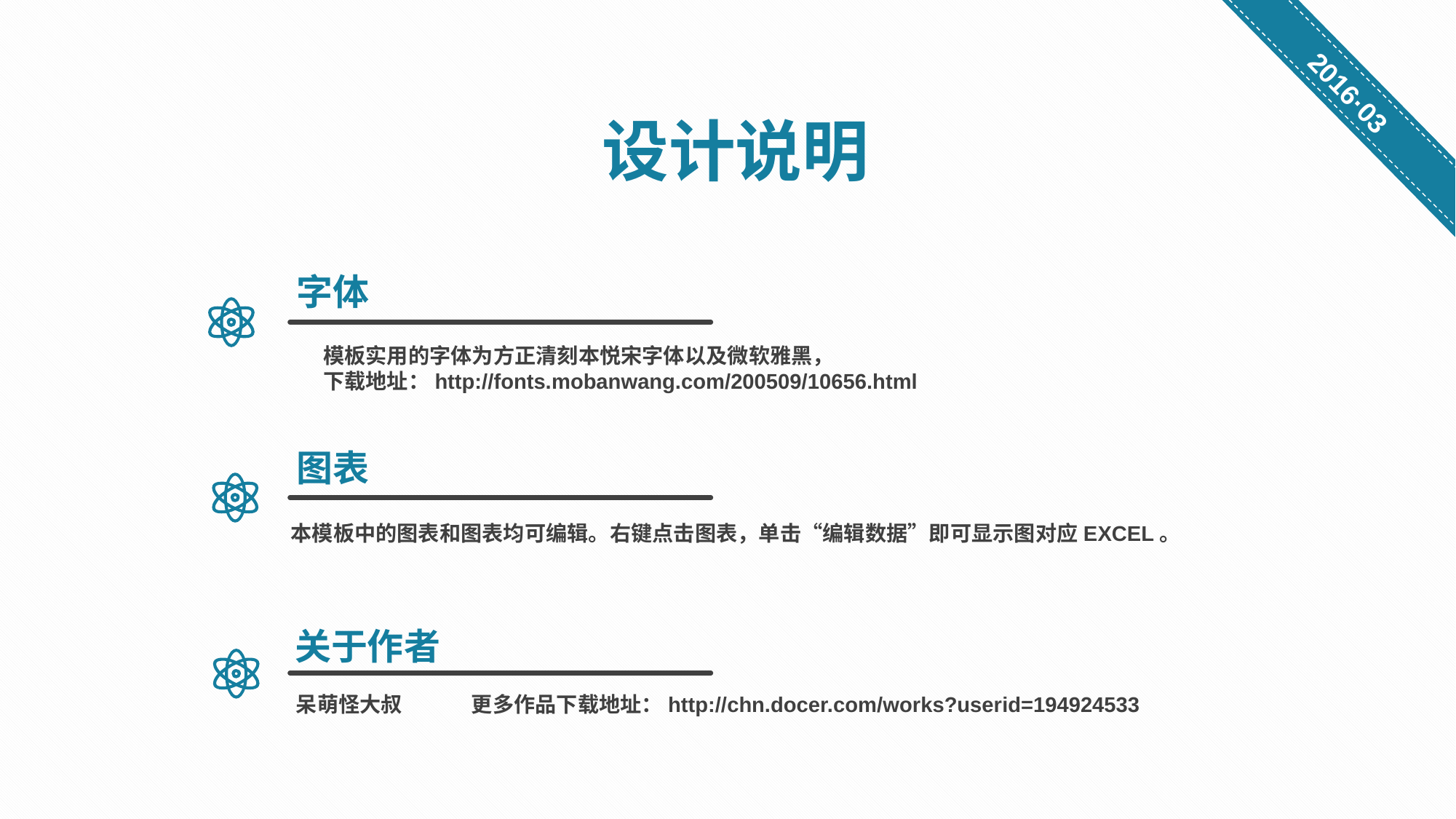

2016·03

设计说明
字体

模板实用的字体为方正清刻本悦宋字体以及微软雅黑，
下载地址：http://fonts.mobanwang.com/200509/10656.html

图表

本模板中的图表和图表均可编辑。右键点击图表，单击“编辑数据”即可显示图对应EXCEL。
关于作者

呆萌怪大叔
更多作品下载地址：http://chn.docer.com/works?userid=194924533